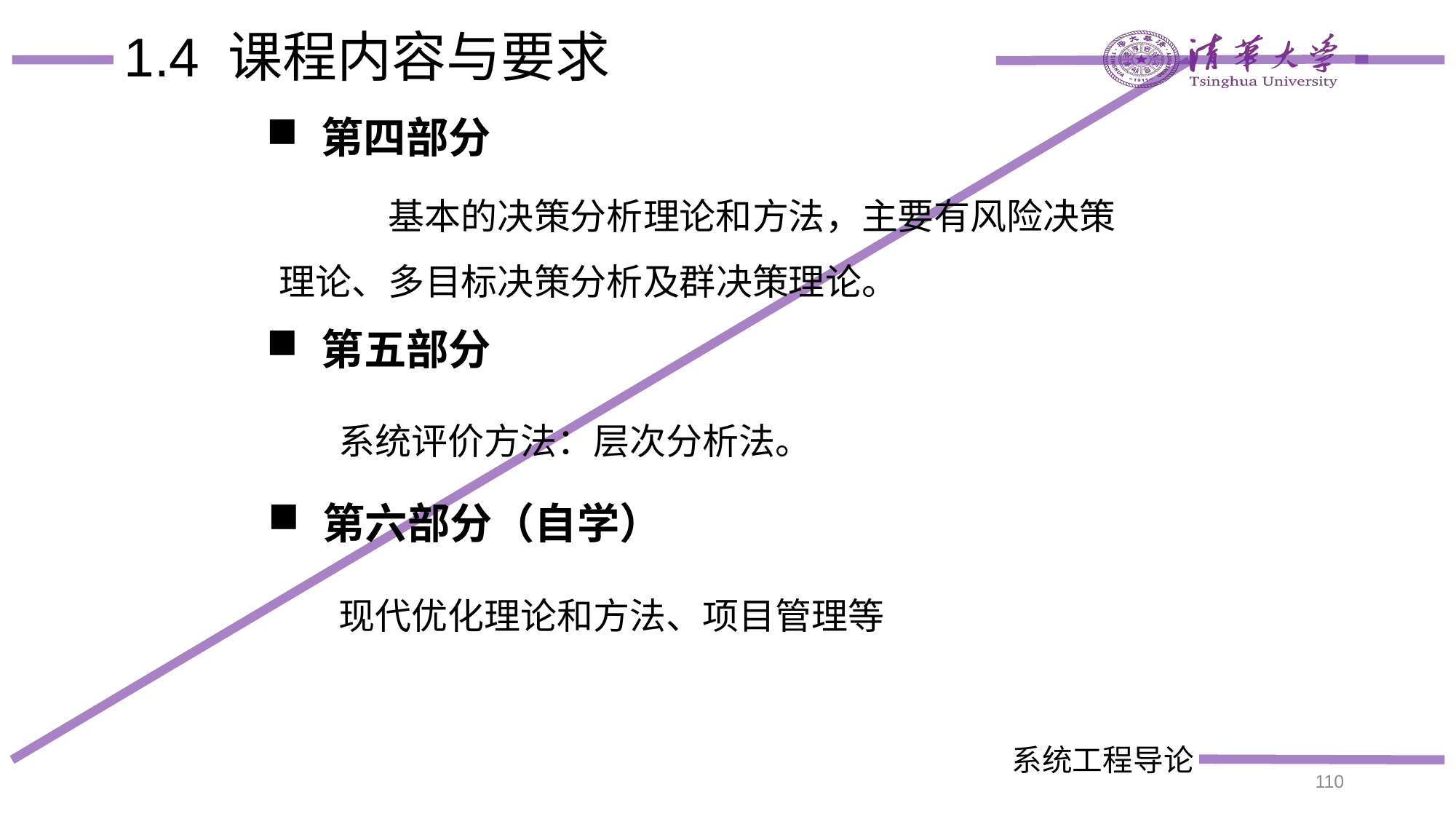

# 1.4 课程内容与要求
第四部分
 	基本的决策分析理论和方法，主要有风险决策理论、多目标决策分析及群决策理论。
第五部分
 系统评价方法：层次分析法。
第六部分（自学）
 现代优化理论和方法、项目管理等
110